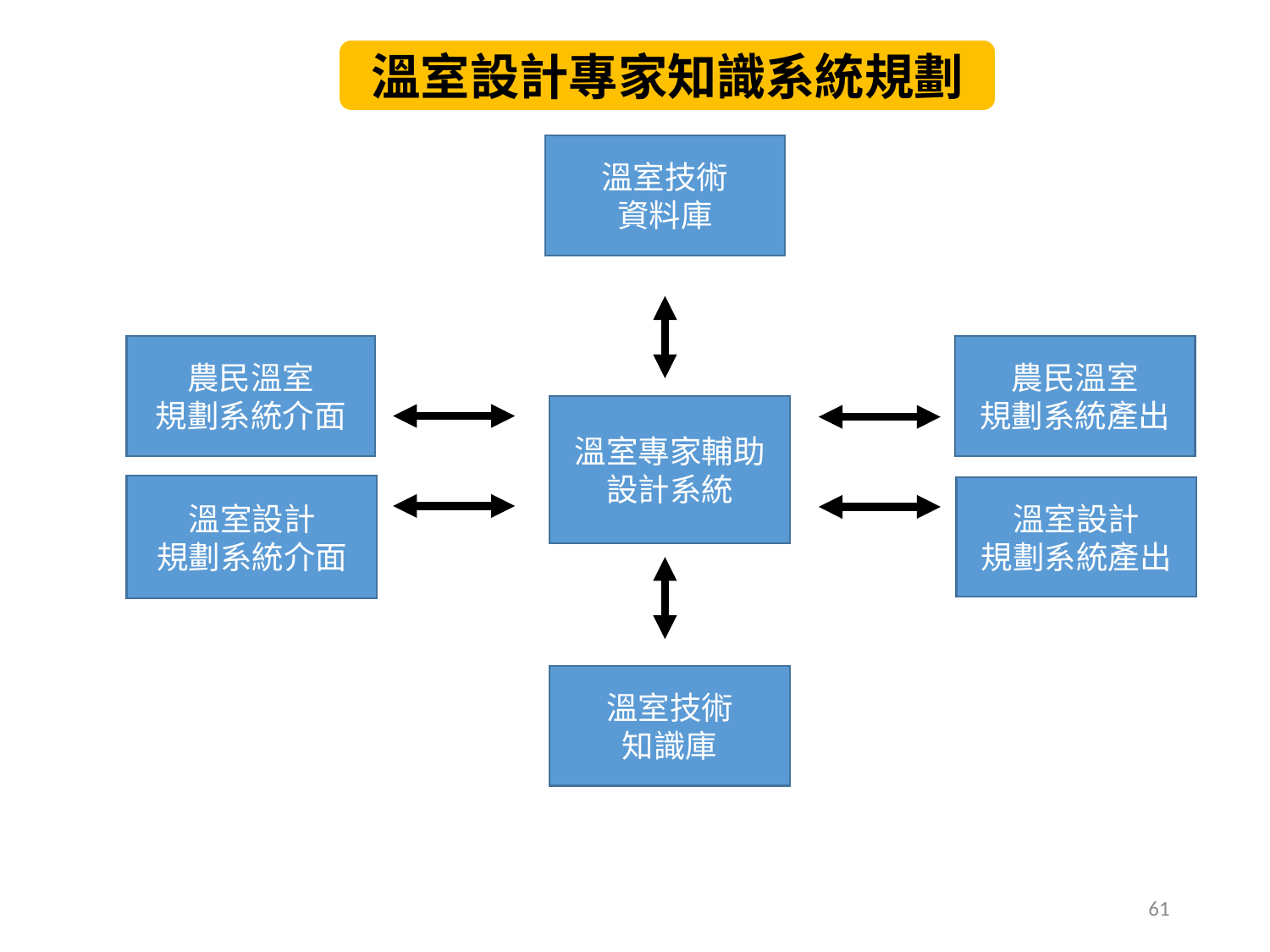

溫室設計專家知識系統規劃
溫室技術
資料庫
農民溫室
規劃系統介面
農民溫室
規劃系統產出
溫室專家輔助
設計系統
溫室設計
規劃系統介面
溫室設計
規劃系統產出
溫室技術
知識庫
61